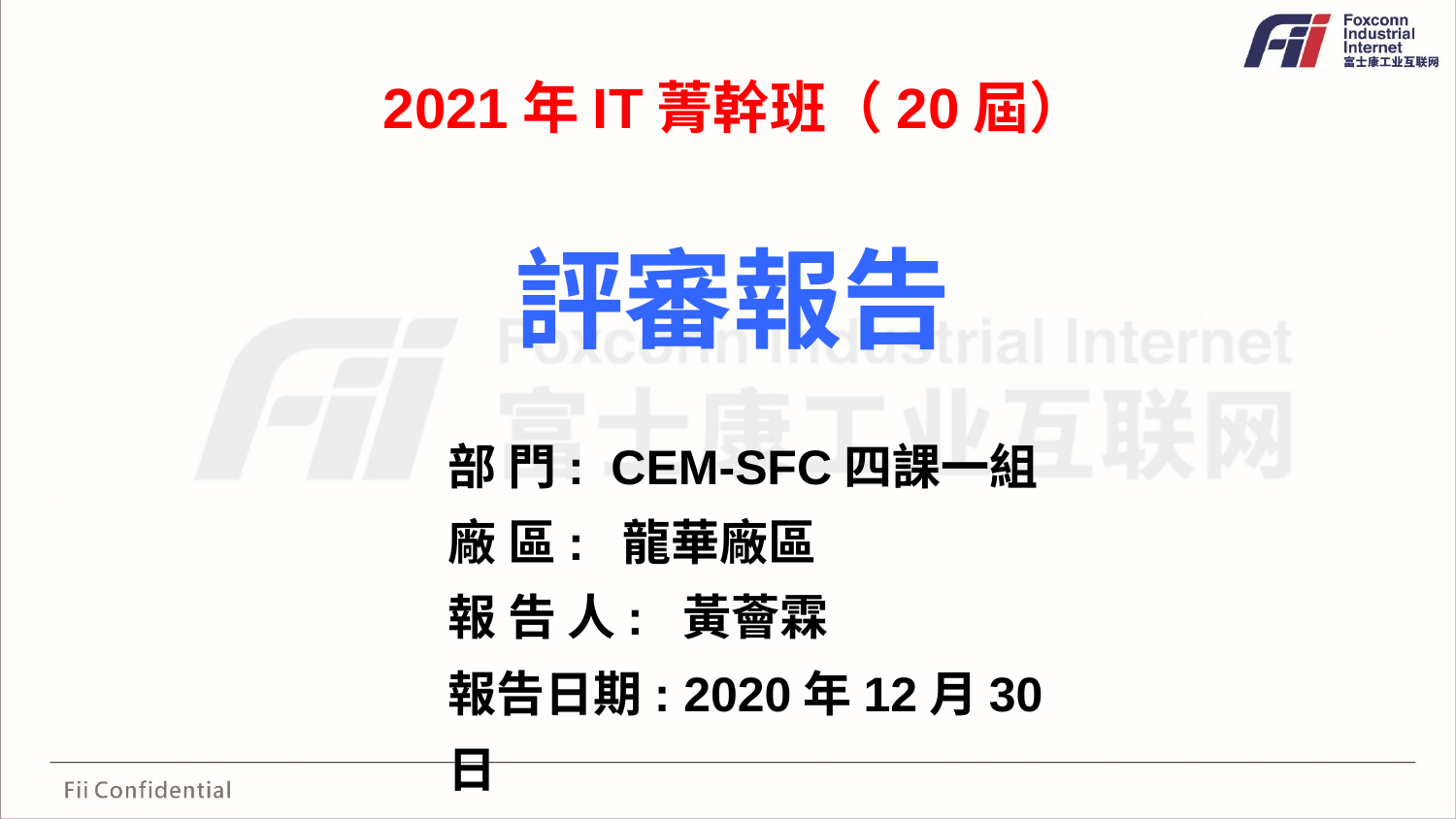

2021年IT菁幹班（20屆）
評審報告
部 門:  CEM-SFC四課一組
廠 區:  龍華廠區
報 告 人:  黃薈霖
報告日期: 2020年12月30日